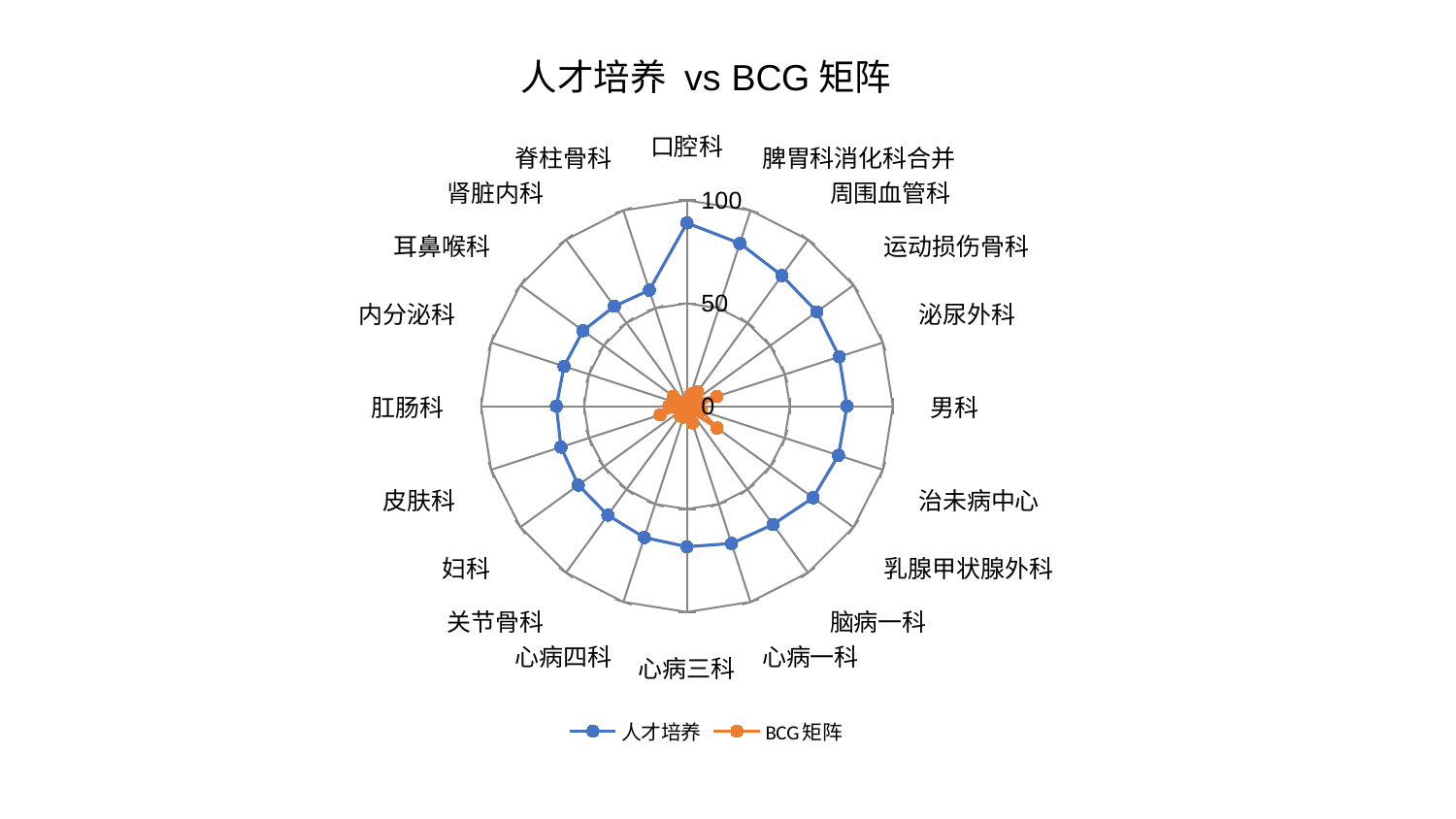

### Chart: 人才培养 vs BCG矩阵

| Category | 人才培养 | BCG矩阵 |
|---|---|---|
| 口腔科 | 89.00640988697346 | 2.7853471004413213 |
| 脾胃科消化科合并 | 83.17424554710172 | 6.197212580262535 |
| 周围血管科 | 78.47062561825612 | 8.73709139345503 |
| 运动损伤骨科 | 78.04075117258827 | 5.235366906394831 |
| 泌尿外科 | 77.7644001772398 | 15.2781582900462 |
| 男科 | 77.7367003474695 | 5.909896824851536 |
| 治未病中心 | 77.36701510866858 | 7.244843020721974 |
| 乳腺甲状腺外科 | 75.69733965301866 | 18.01306262391215 |
| 脑病一科 | 71.04863046680352 | 3.225537079085237 |
| 心病一科 | 70.15384974633714 | 8.572388706690335 |
| 心病三科 | 68.28999505779929 | 4.878509179132135 |
| 心病四科 | 67.09576840859869 | 5.618443369305067 |
| 关节骨科 | 65.42758467891778 | 5.539480704056111 |
| 妇科 | 65.24217055670607 | 2.722981350247976 |
| 皮肤科 | 64.3484610533374 | 13.710348253303424 |
| 肛肠科 | 63.4426645817195 | 8.777818187256397 |
| 内分泌科 | 62.76454489134679 | 3.967435328294142 |
| 耳鼻喉科 | 62.39644026104687 | 8.152453008579336 |
| 肾脏内科 | 59.98420651306092 | 1.3556468690162455 |
| 脊柱骨科 | 59.250672176989184 | 2.596264553379212 |
93